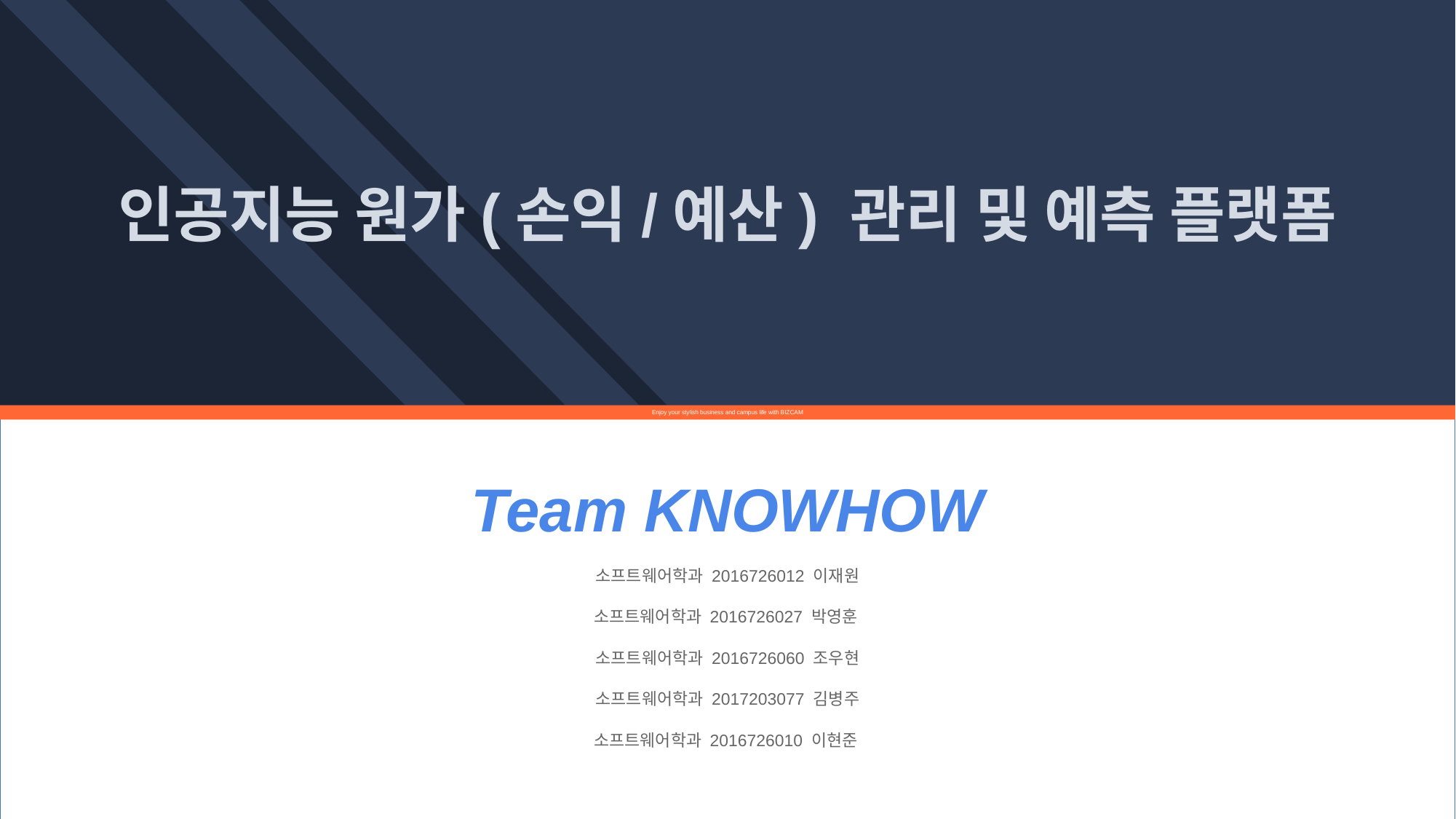

인공지능 원가(손익/예산) 관리 및 예측 플랫폼
Enjoy your stylish business and campus life with BIZCAM

Team KNOWHOW
소프트웨어학과 2016726012 이재원
소프트웨어학과 2016726027 박영훈
소프트웨어학과 2016726060 조우현
소프트웨어학과 2017203077 김병주
소프트웨어학과 2016726010 이현준